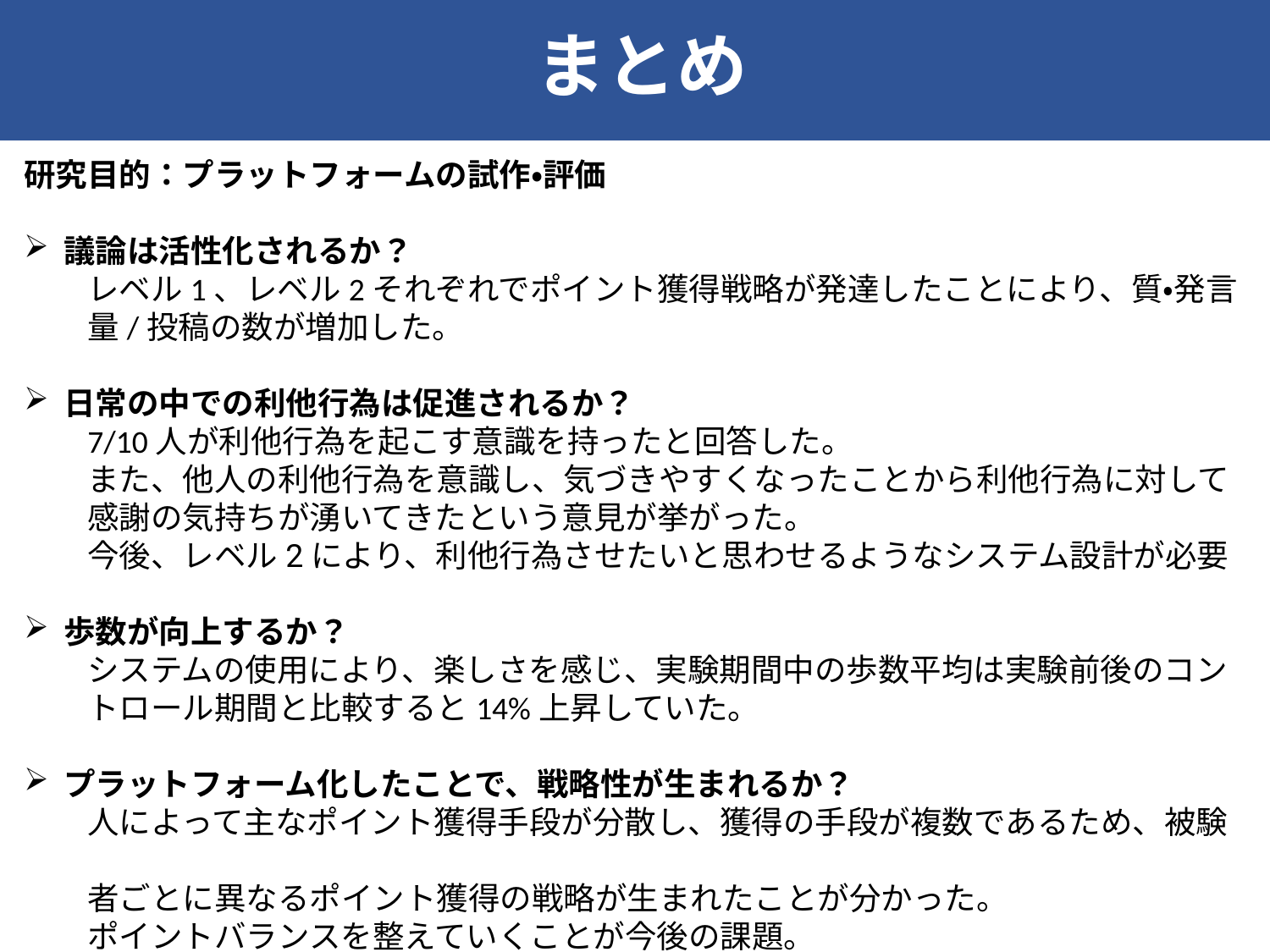

まとめ
DERC
研究目的：プラットフォームの試作・評価

議論は活性化されるか？
レベル1、レベル2それぞれでポイント獲得戦略が発達したことにより、質・発言量/投稿の数が増加した。

日常の中での利他行為は促進されるか？
7/10人が利他行為を起こす意識を持ったと回答した。
また、他人の利他行為を意識し、気づきやすくなったことから利他行為に対して感謝の気持ちが湧いてきたという意見が挙がった。
今後、レベル2により、利他行為させたいと思わせるようなシステム設計が必要

歩数が向上するか？
システムの使用により、楽しさを感じ、実験期間中の歩数平均は実験前後のコントロール期間と比較すると14%上昇していた。

プラットフォーム化したことで、戦略性が生まれるか？
　　人によって主なポイント獲得手段が分散し、獲得の手段が複数であるため、被験
　　者ごとに異なるポイント獲得の戦略が生まれたことが分かった。
　　ポイントバランスを整えていくことが今後の課題。